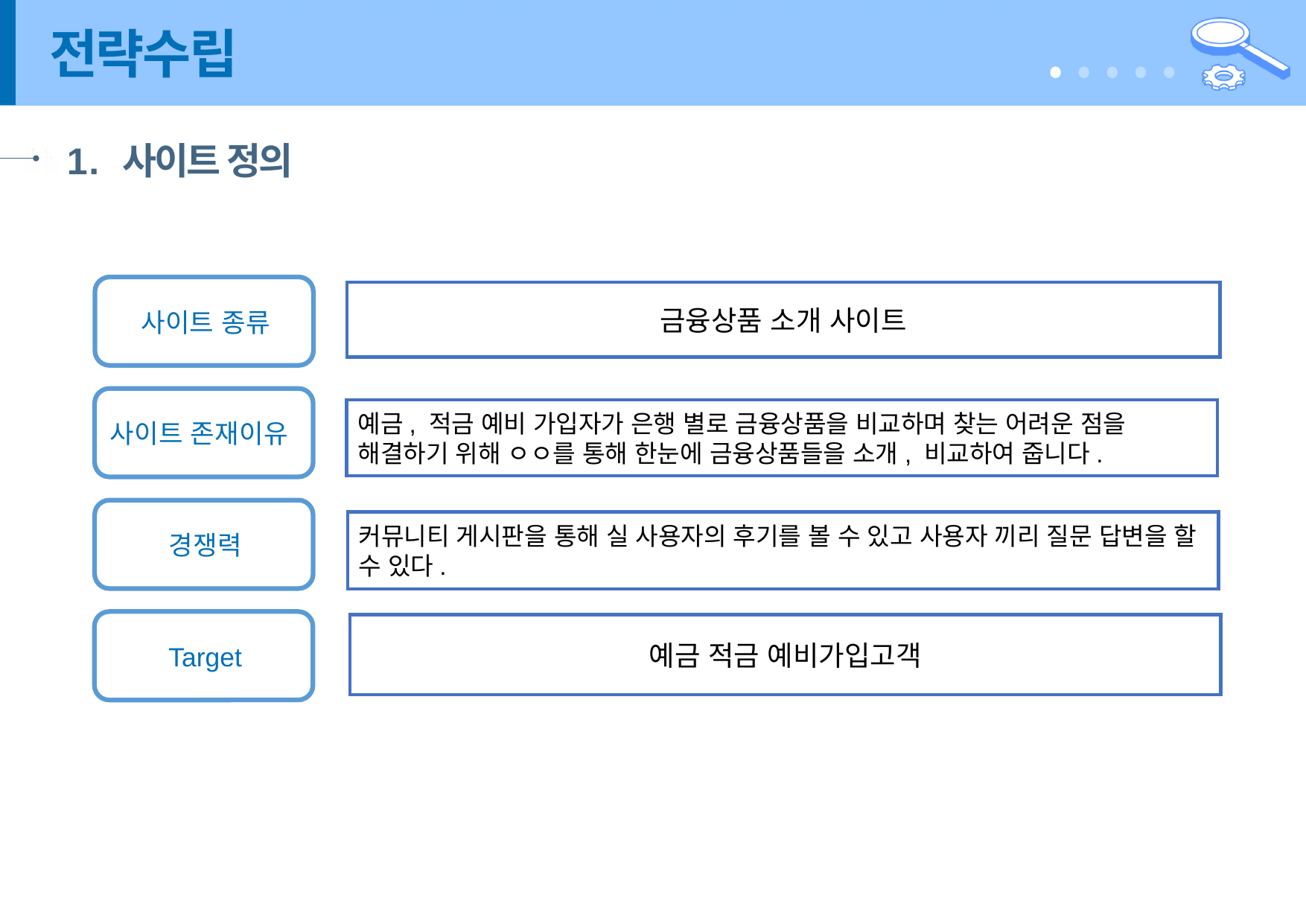

# 전략수립
사이트 정의

사이트 종류
금융상품 소개 사이트

사이트 존재이유
예금, 적금 예비 가입자가 은행 별로 금융상품을 비교하며 찾는 어려운 점을 해결하기 위해 ㅇㅇ를 통해 한눈에 금융상품들을 소개, 비교하여 줍니다.

경쟁력
커뮤니티 게시판을 통해 실 사용자의 후기를 볼 수 있고 사용자 끼리 질문 답변을 할 수 있다.

Target
예금 적금 예비가입고객